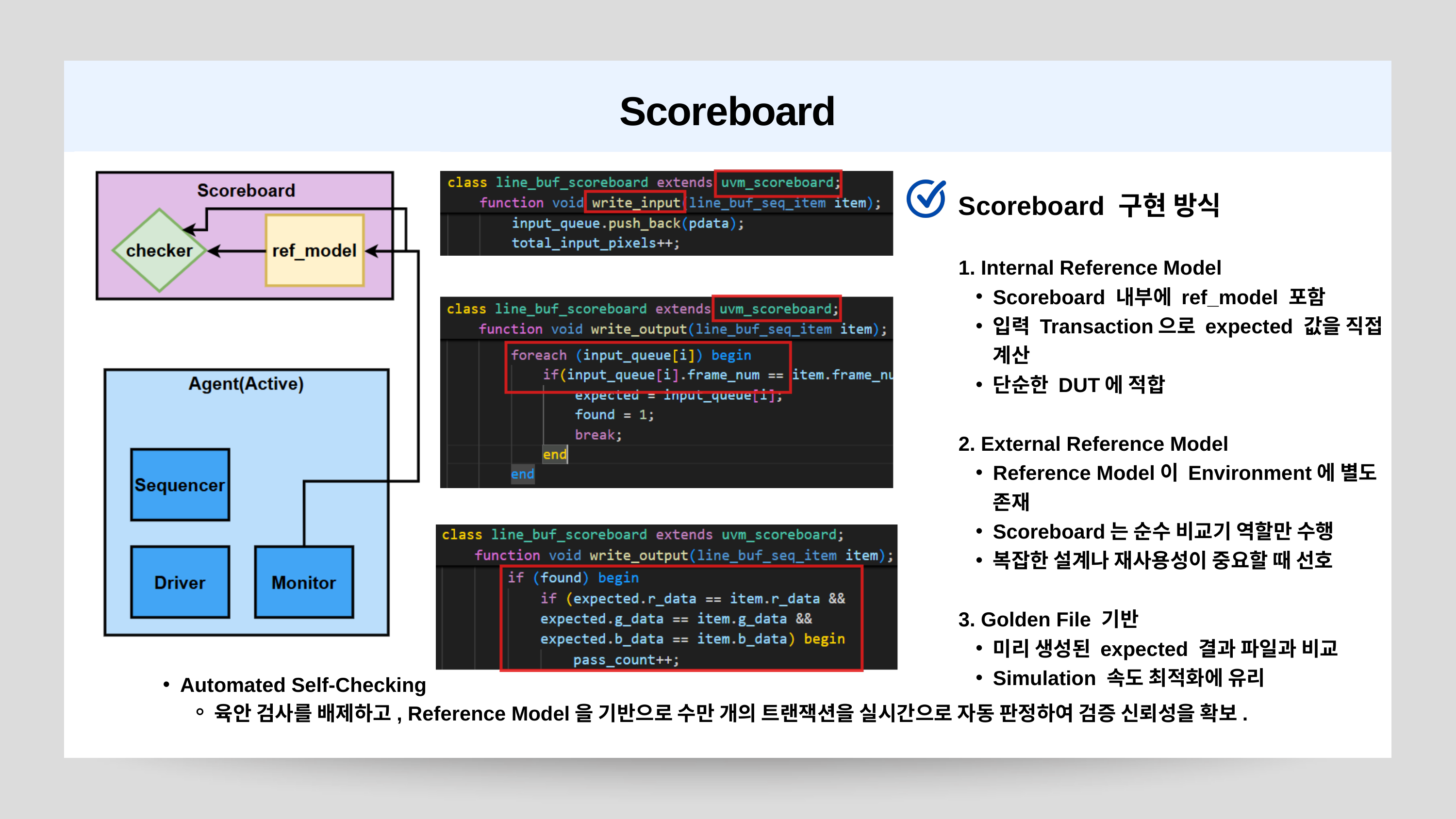

Scoreboard

Scoreboard 구현 방식

1. Internal Reference Model
Scoreboard 내부에 ref_model 포함
입력 Transaction으로 expected 값을 직접 계산
단순한 DUT에 적합

2. External Reference Model
Reference Model이 Environment에 별도 존재
Scoreboard는 순수 비교기 역할만 수행
복잡한 설계나 재사용성이 중요할 때 선호

3. Golden File 기반
미리 생성된 expected 결과 파일과 비교
Simulation 속도 최적화에 유리

Automated Self-Checking
육안 검사를 배제하고, Reference Model을 기반으로 수만 개의 트랜잭션을 실시간으로 자동 판정하여 검증 신뢰성을 확보.